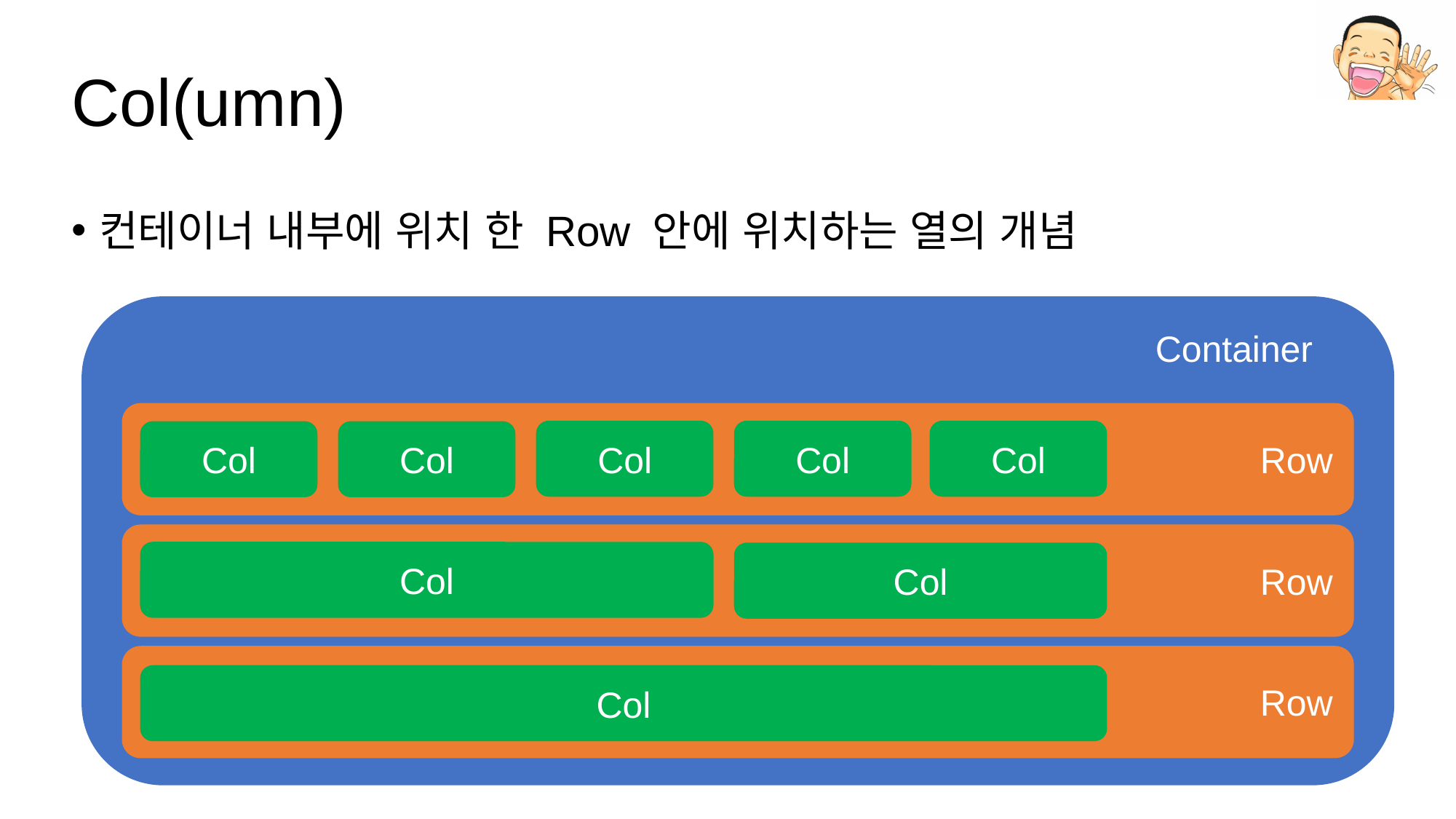

# Col(umn)
컨테이너 내부에 위치 한 Row 안에 위치하는 열의 개념

Container

Col
Col
Col
Col
Col
Row

Col
Col
Row

Col
Row